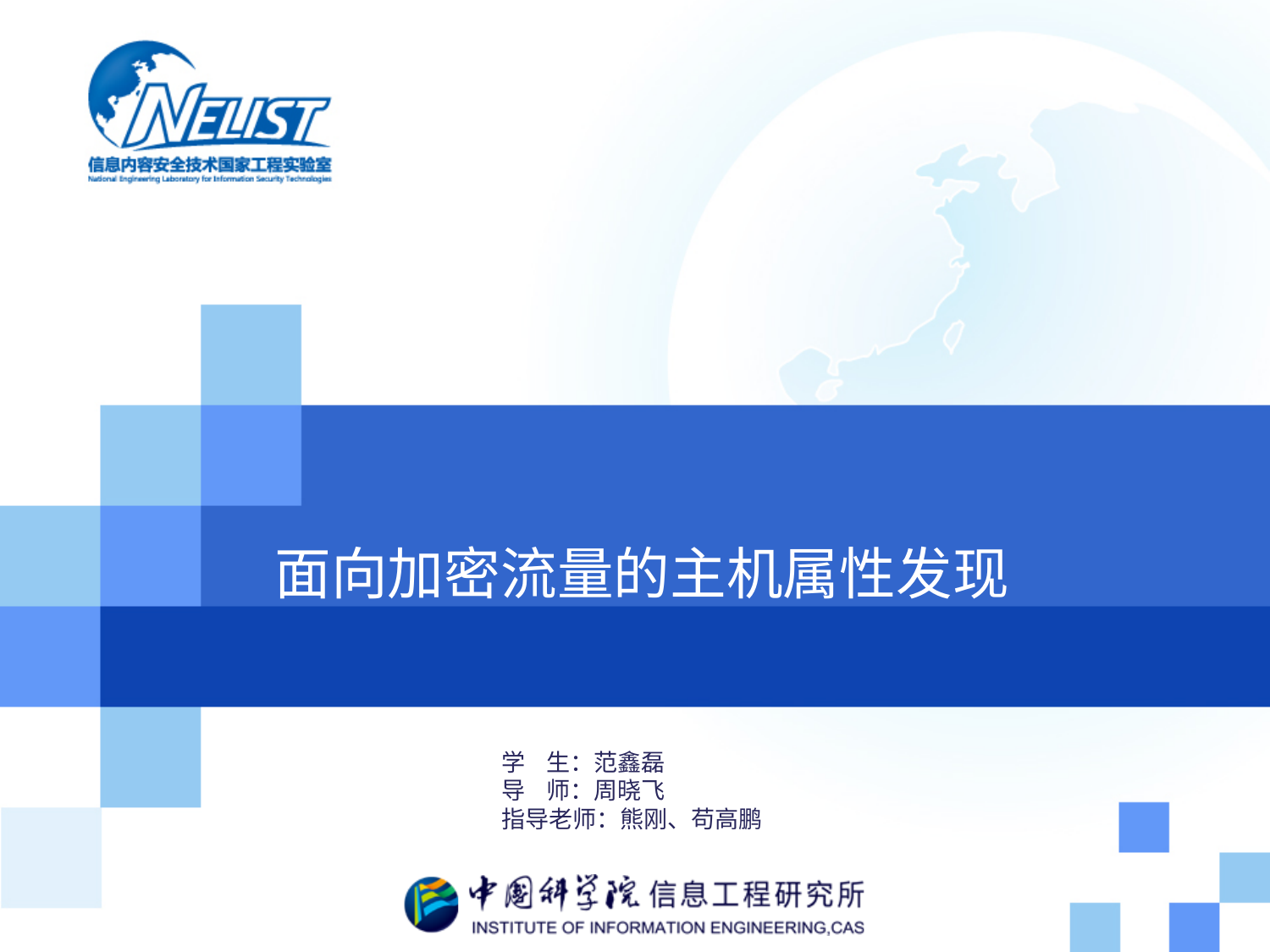

面向加密流量的主机属性发现
学    生：范鑫磊
导    师：周晓飞
指导老师：熊刚、苟高鹏